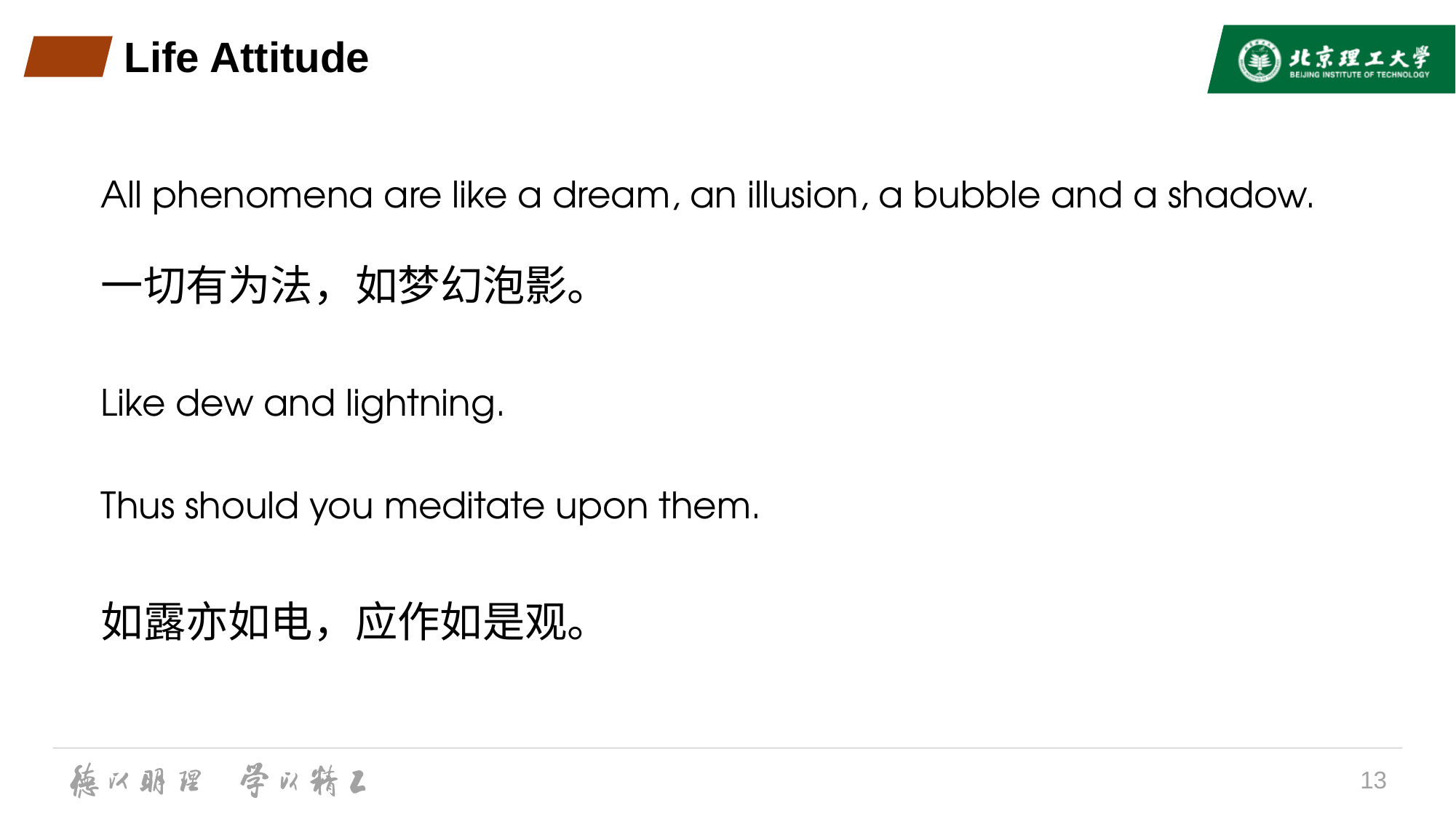

# Life Attitude
All phenomena are like a dream, an illusion, a bubble and a shadow.
一切有为法，如梦幻泡影。
Like dew and lightning.

Thus should you meditate upon them.
如露亦如电，应作如是观。